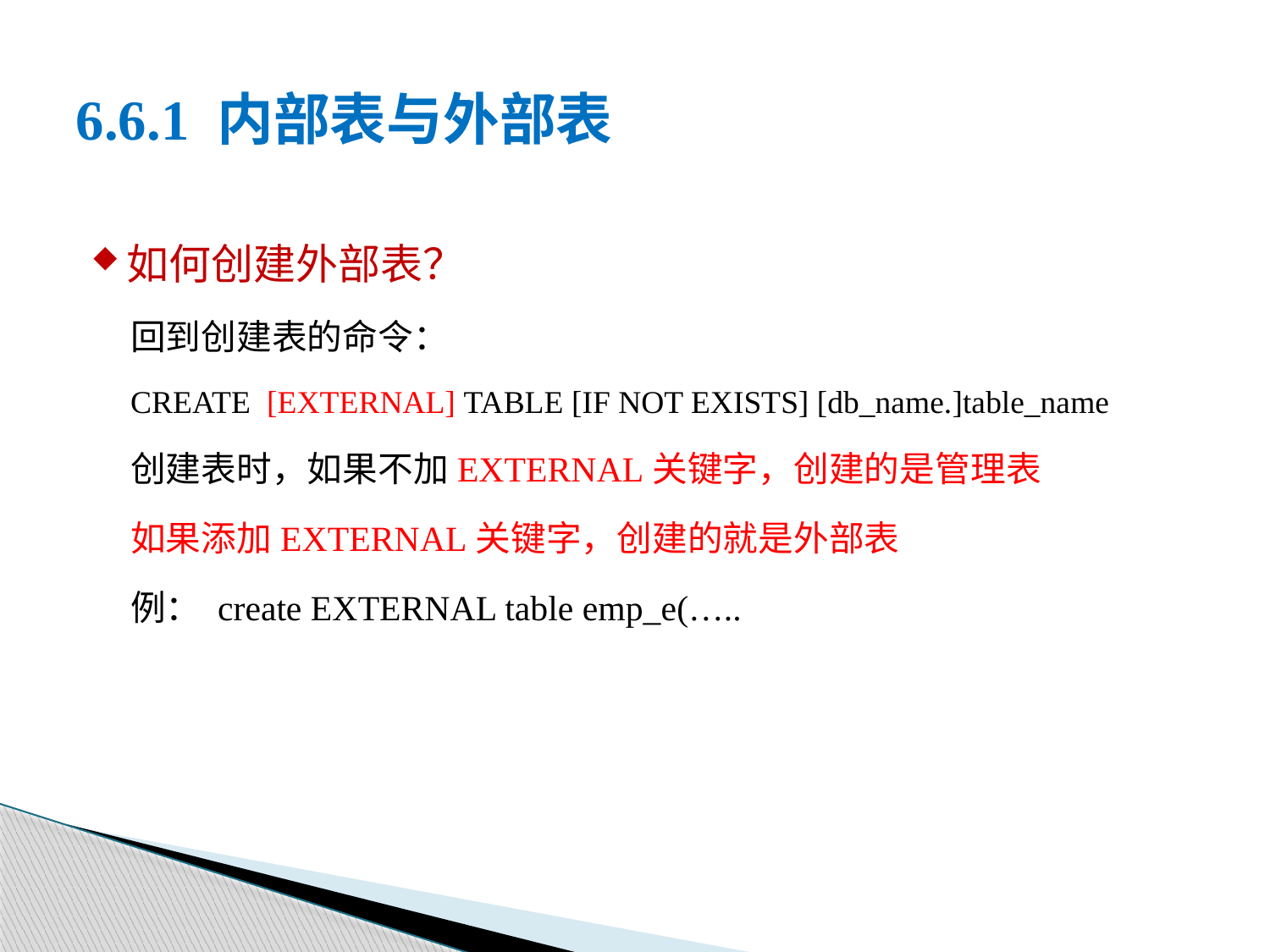

# 6.6.1 内部表与外部表
如何创建外部表？
回到创建表的命令：
CREATE  [EXTERNAL] TABLE [IF NOT EXISTS] [db_name.]table_name
创建表时，如果不加EXTERNAL关键字，创建的是管理表
如果添加EXTERNAL关键字，创建的就是外部表
例： create EXTERNAL table emp_e(…..